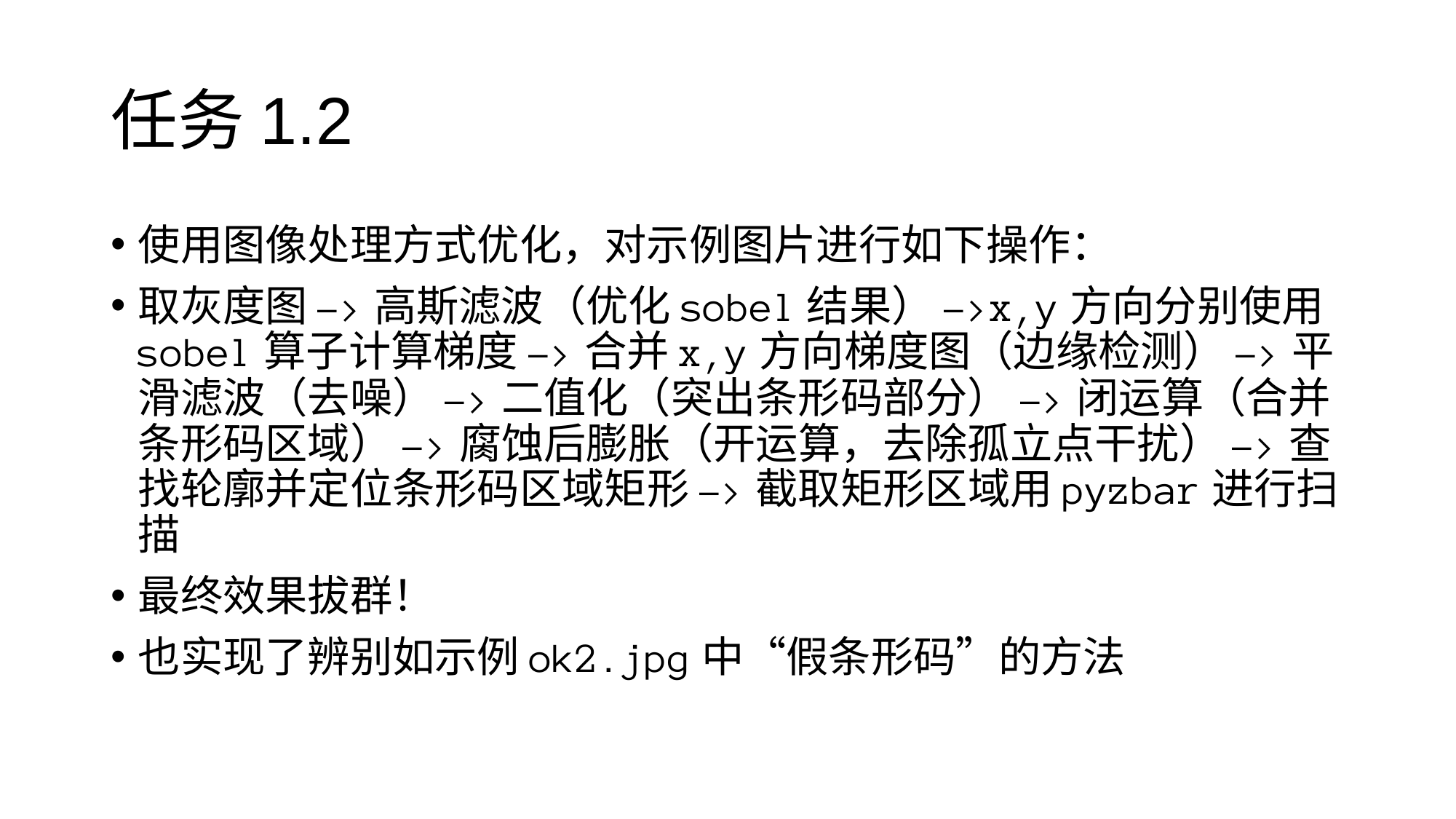

# 任务1.2
使用图像处理方式优化，对示例图片进行如下操作：
取灰度图->高斯滤波（优化sobel结果）->x,y方向分别使用sobel算子计算梯度->合并x,y方向梯度图（边缘检测）->平滑滤波（去噪）->二值化（突出条形码部分）->闭运算（合并条形码区域）->腐蚀后膨胀（开运算，去除孤立点干扰）->查找轮廓并定位条形码区域矩形->截取矩形区域用pyzbar进行扫描
最终效果拔群！
也实现了辨别如示例ok2.jpg中“假条形码”的方法